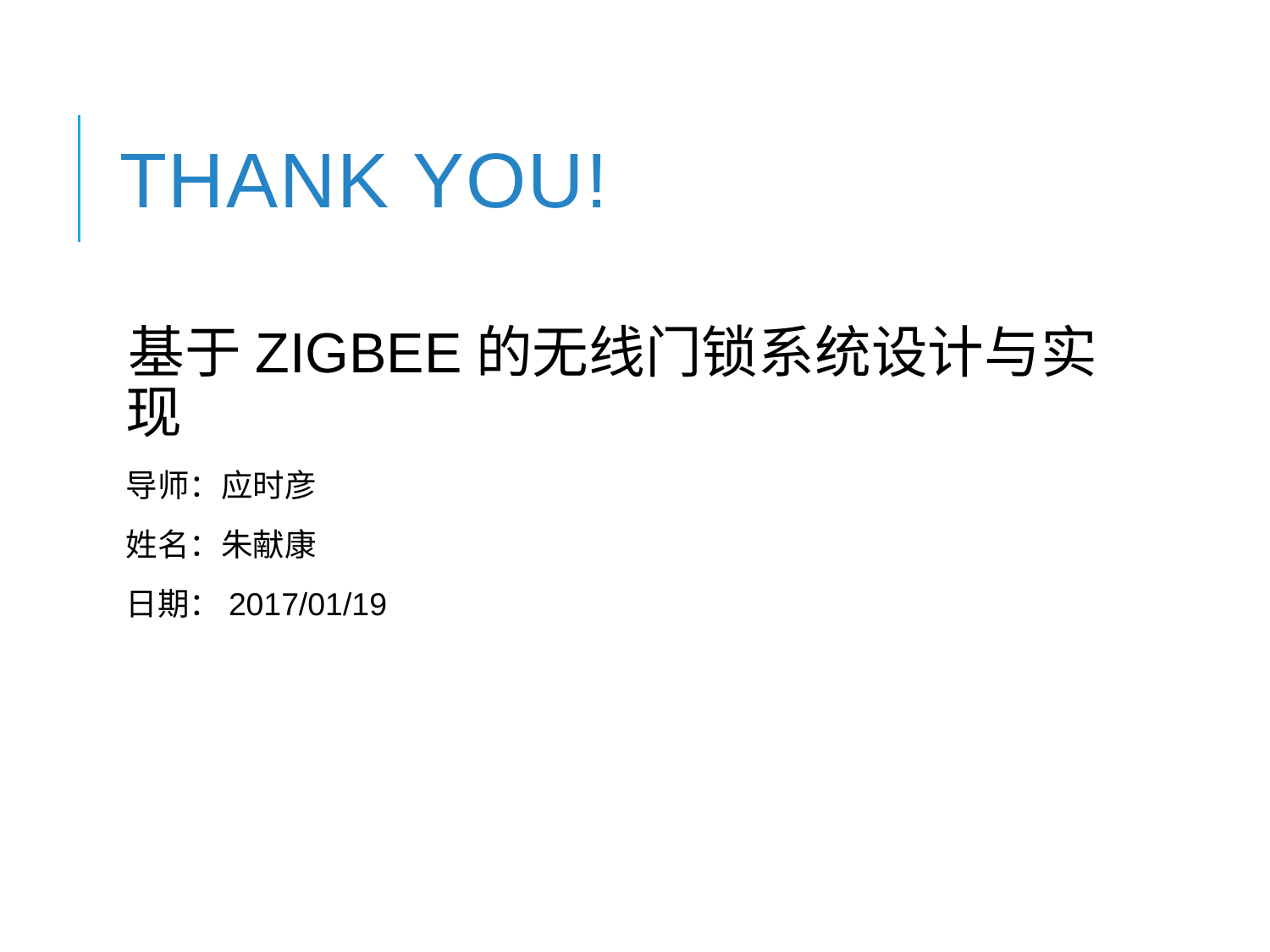

# THANK you!
基于ZIGBEE的无线门锁系统设计与实现
导师：应时彦
姓名：朱献康
日期：2017/01/19